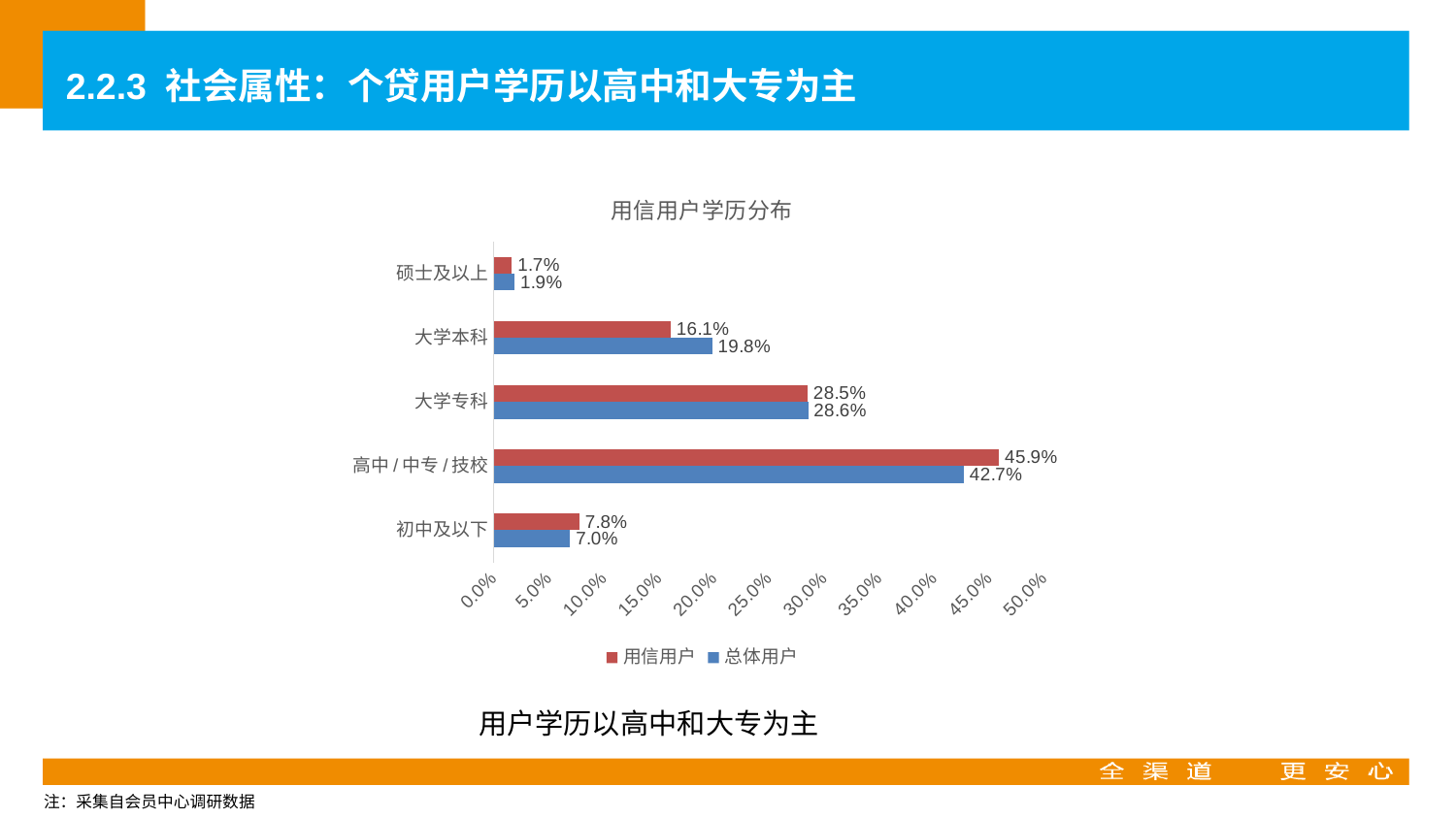

2.2.3 社会属性：个贷用户学历以高中和大专为主

### Chart: 用信用户学历分布

| Category | 总体用户 | 用信用户 |
|---|---|---|
| 初中及以下 | 0.0695322376738306 | 0.0779436152570481 |
| 高中/中专/技校 | 0.427307206068268 | 0.4593698175787728 |
| 大学专科 | 0.2857142857142857 | 0.28524046434494194 |
| 大学本科 | 0.19848293299620734 | 0.16086235489220563 |
| 硕士及以上 | 0.018963337547408345 | 0.01658374792703151 |
用户学历以高中和大专为主
注：采集自会员中心调研数据